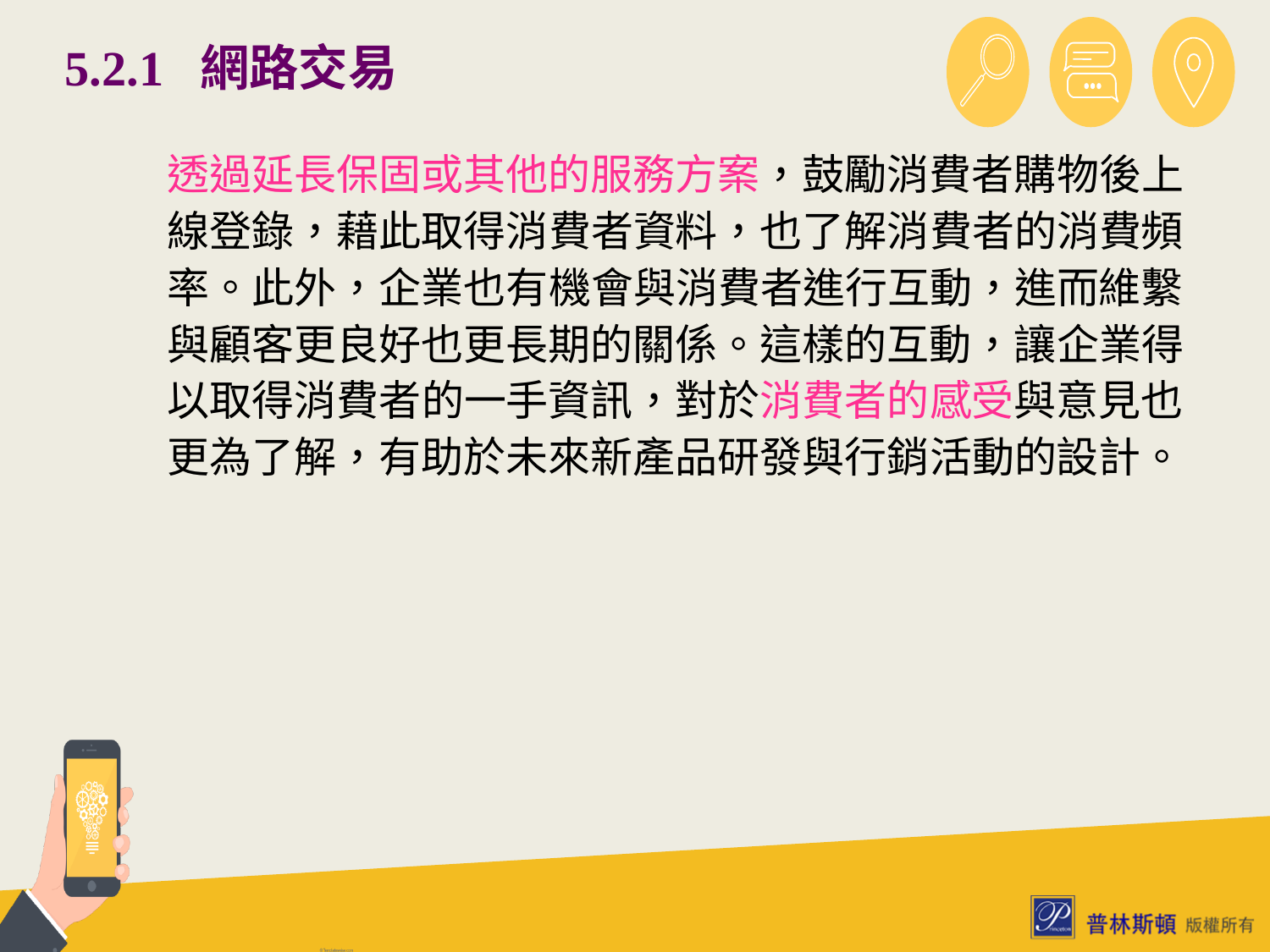

# 5.2.1  網路交易
透過延長保固或其他的服務方案，鼓勵消費者購物後上線登錄，藉此取得消費者資料，也了解消費者的消費頻率。此外，企業也有機會與消費者進行互動，進而維繫與顧客更良好也更長期的關係。這樣的互動，讓企業得以取得消費者的一手資訊，對於消費者的感受與意見也更為了解，有助於未來新產品研發與行銷活動的設計。